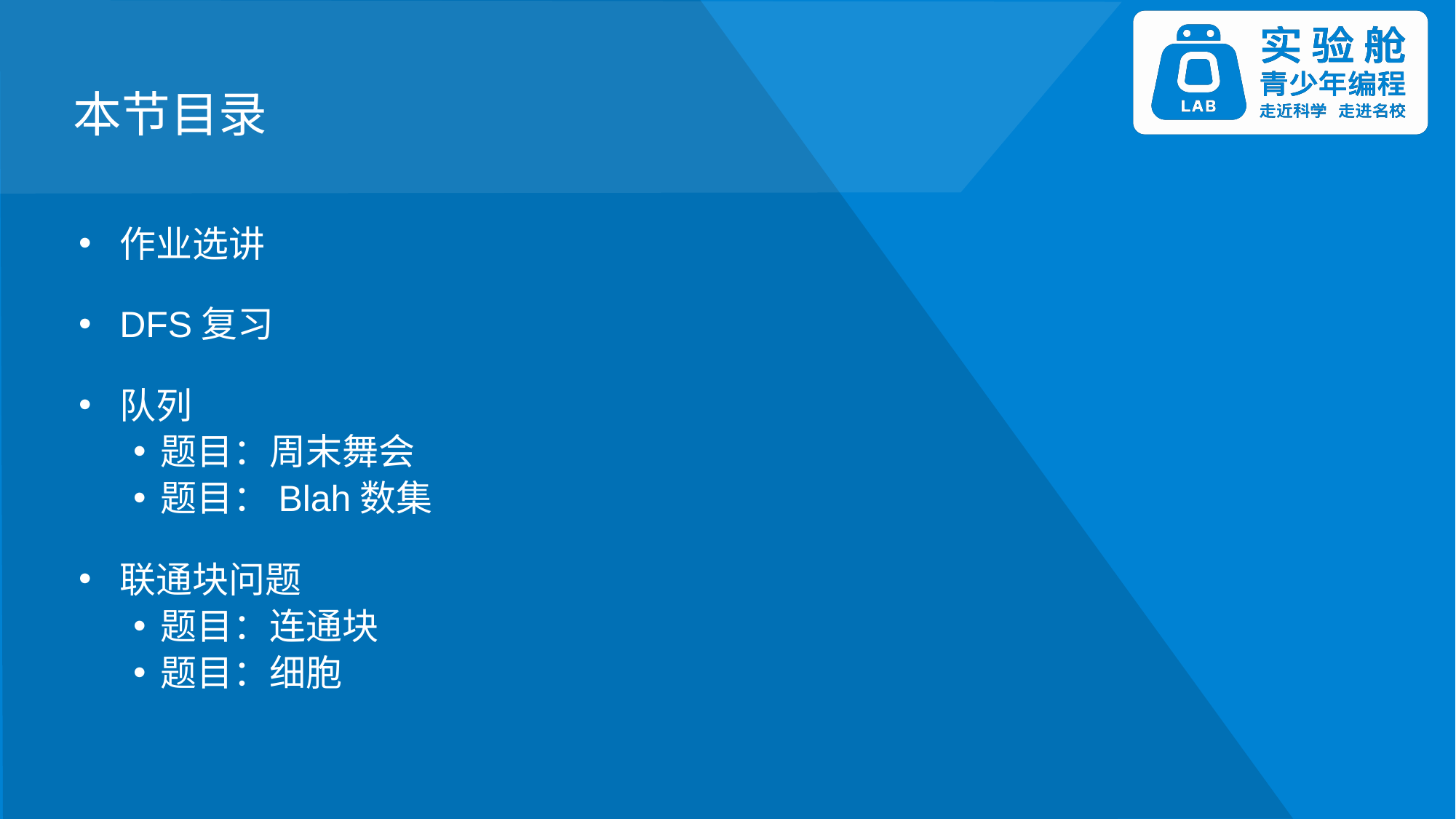

作业选讲
DFS复习
队列
题目：周末舞会
题目：Blah数集
联通块问题
题目：连通块
题目：细胞